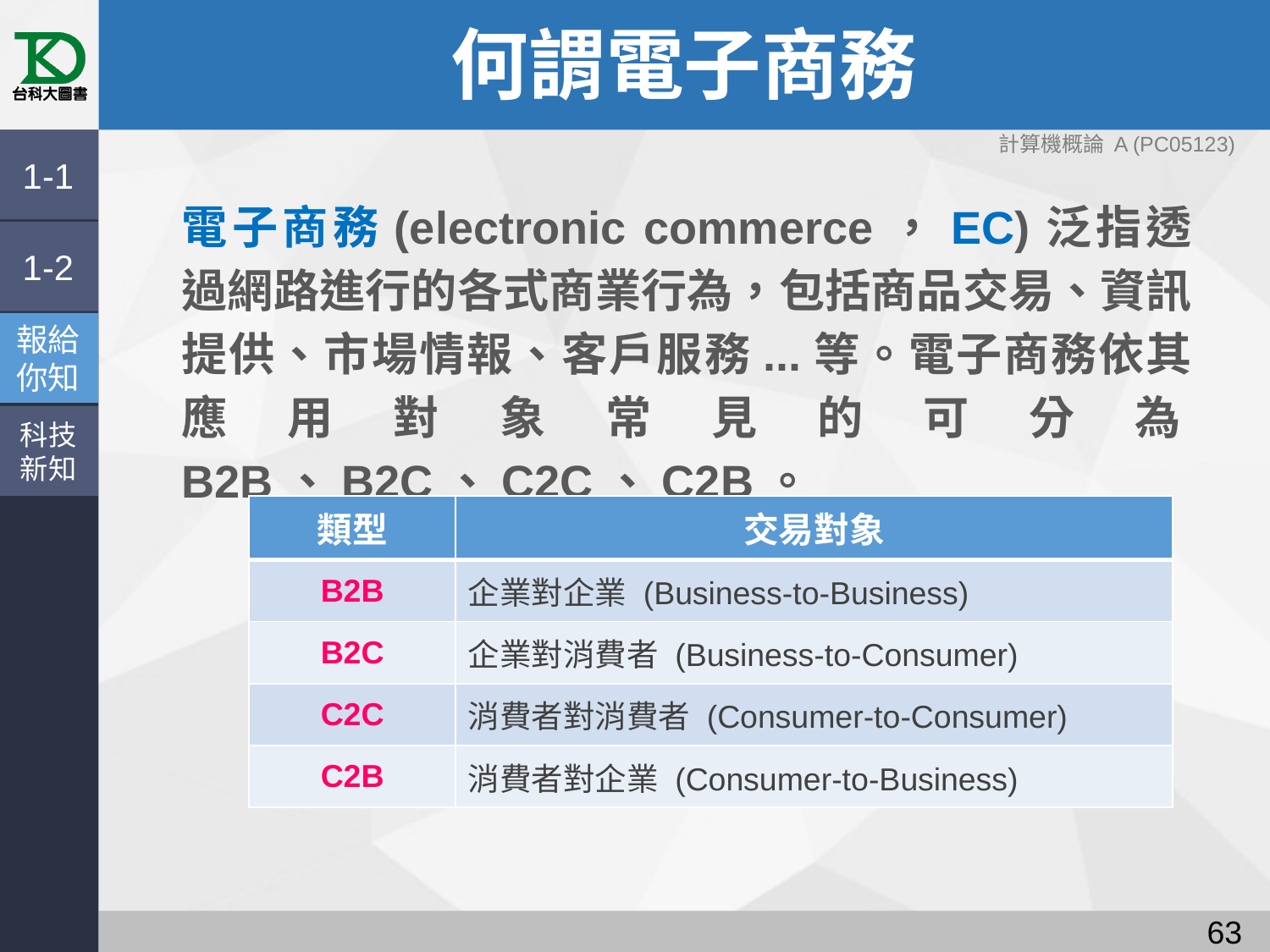

# 何謂電子商務
計算機概論 A (PC05123)
1-1
電子商務(electronic commerce，EC)泛指透過網路進行的各式商業行為，包括商品交易、資訊提供、市場情報、客戶服務...等。電子商務依其應用對象常見的可分為B2B、B2C、C2C、C2B。
1-2
報給
你知
科技
新知
| 類型 | 交易對象 |
| --- | --- |
| B2B | 企業對企業 (Business-to-Business) |
| B2C | 企業對消費者 (Business-to-Consumer) |
| C2C | 消費者對消費者 (Consumer-to-Consumer) |
| C2B | 消費者對企業 (Consumer-to-Business) |
63